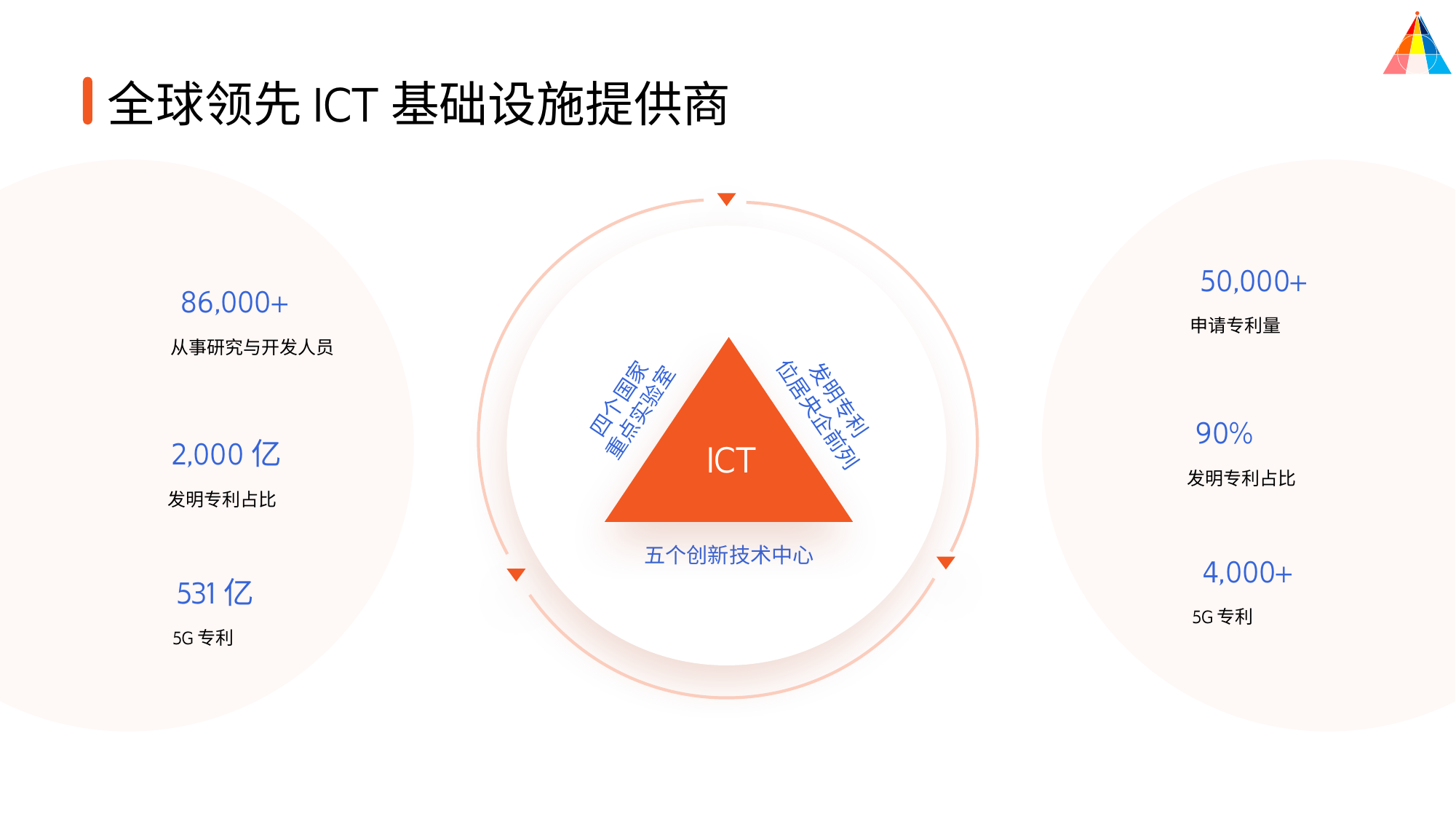

全球领先ICT基础设施提供商

50,000+
86,000+
申请专利量
从事研究与开发人员

四个国家
重点实验室
发明专利
位居央企前列
90%
2,000亿
ICT
发明专利占比
发明专利占比
五个创新技术中心
4,000+
531亿
5G专利
5G专利